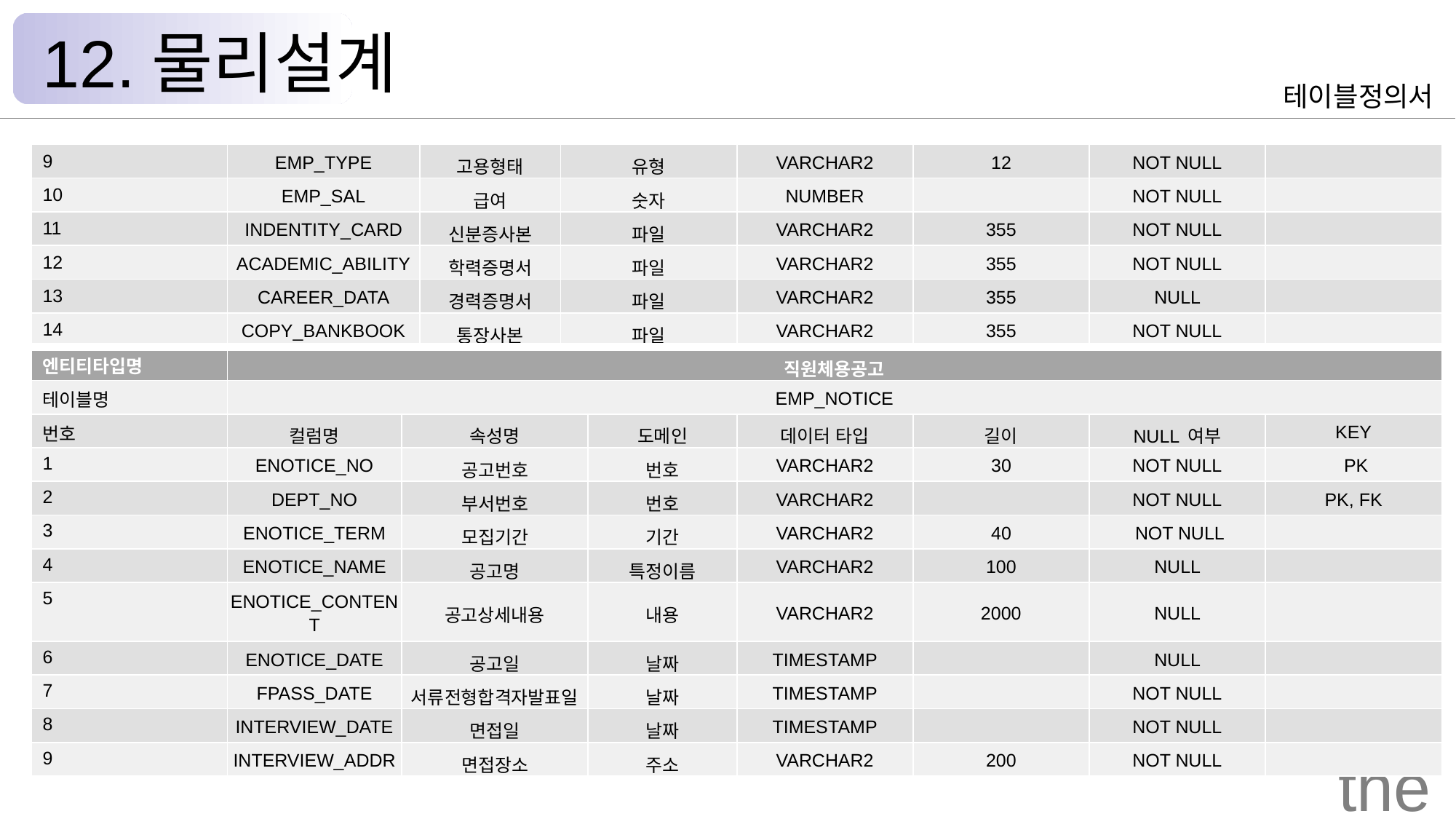

12.물리설계

테이블정의서
| 9 | EMP\_TYPE |  | 고용형태 | 유형 |  | VARCHAR2 | 12 | NOT NULL |  |
| --- | --- | --- | --- | --- | --- | --- | --- | --- | --- |
| 10 | EMP\_SAL |  | 급여 | 숫자 |  | NUMBER |  | NOT NULL |  |
| 11 | INDENTITY\_CARD |  | 신분증사본 | 파일 |  | VARCHAR2 | 355 | NOT NULL |  |
| 12 | ACADEMIC\_ABILITY |  | 학력증명서 | 파일 |  | VARCHAR2 | 355 | NOT NULL |  |
| 13 | CAREER\_DATA |  | 경력증명서 | 파일 |  | VARCHAR2 | 355 | NULL |  |
| 14 | COPY\_BANKBOOK |  | 통장사본 | 파일 |  | VARCHAR2 | 355 | NOT NULL |  |
| 엔티티타입명 | 직원체용공고 |  |  |  |  |  |  |  |  |
| 테이블명 | EMP\_NOTICE |  |  |  |  |  |  |  |  |
| 번호 | 컬럼명 | 속성명 |  |  | 도메인 | 데이터 타입 | 길이 | NULL 여부 | KEY |
| 1 | ENOTICE\_NO | 공고번호 |  |  | 번호 | VARCHAR2 | 30 | NOT NULL | PK |
| 2 | DEPT\_NO | 부서번호 |  |  | 번호 | VARCHAR2 |  | NOT NULL | PK, FK |
| 3 | ENOTICE\_TERM | 모집기간 |  |  | 기간 | VARCHAR2 | 40 | NOT NULL |  |
| 4 | ENOTICE\_NAME | 공고명 |  |  | 특정이름 | VARCHAR2 | 100 | NULL |  |
| 5 | ENOTICE\_CONTENT | 공고상세내용 |  |  | 내용 | VARCHAR2 | 2000 | NULL |  |
| 6 | ENOTICE\_DATE | 공고일 |  |  | 날짜 | TIMESTAMP |  | NULL |  |
| 7 | FPASS\_DATE | 서류전형합격자발표일 |  |  | 날짜 | TIMESTAMP |  | NOT NULL |  |
| 8 | INTERVIEW\_DATE | 면접일 |  |  | 날짜 | TIMESTAMP |  | NOT NULL |  |
| 9 | INTERVIEW\_ADDR | 면접장소 |  |  | 주소 | VARCHAR2 | 200 | NOT NULL |  |
the Palace